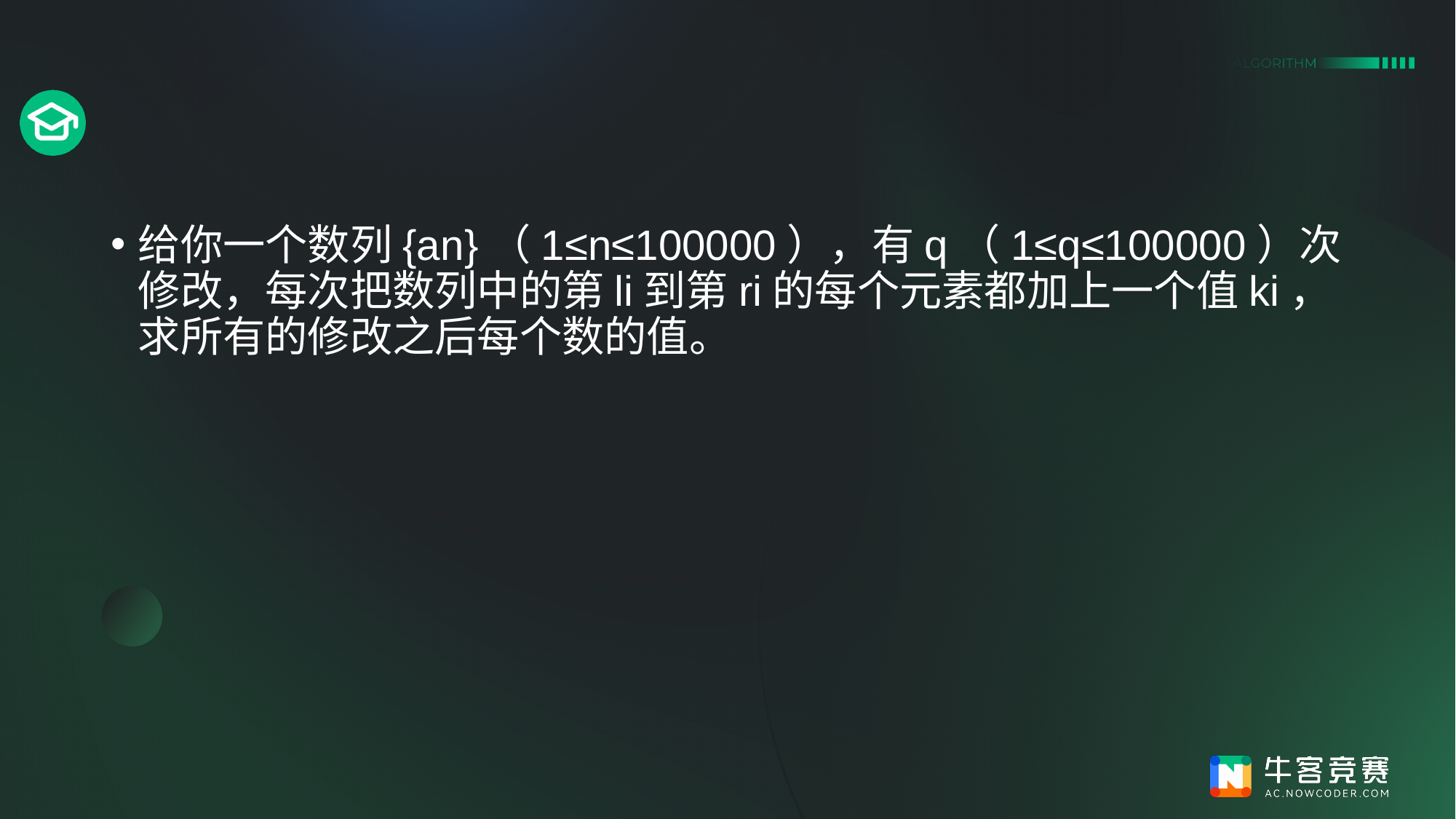

#
给你一个数列{an}（1≤n≤100000），有q（1≤q≤100000）次修改，每次把数列中的第li到第ri的每个元素都加上一个值ki，求所有的修改之后每个数的值。